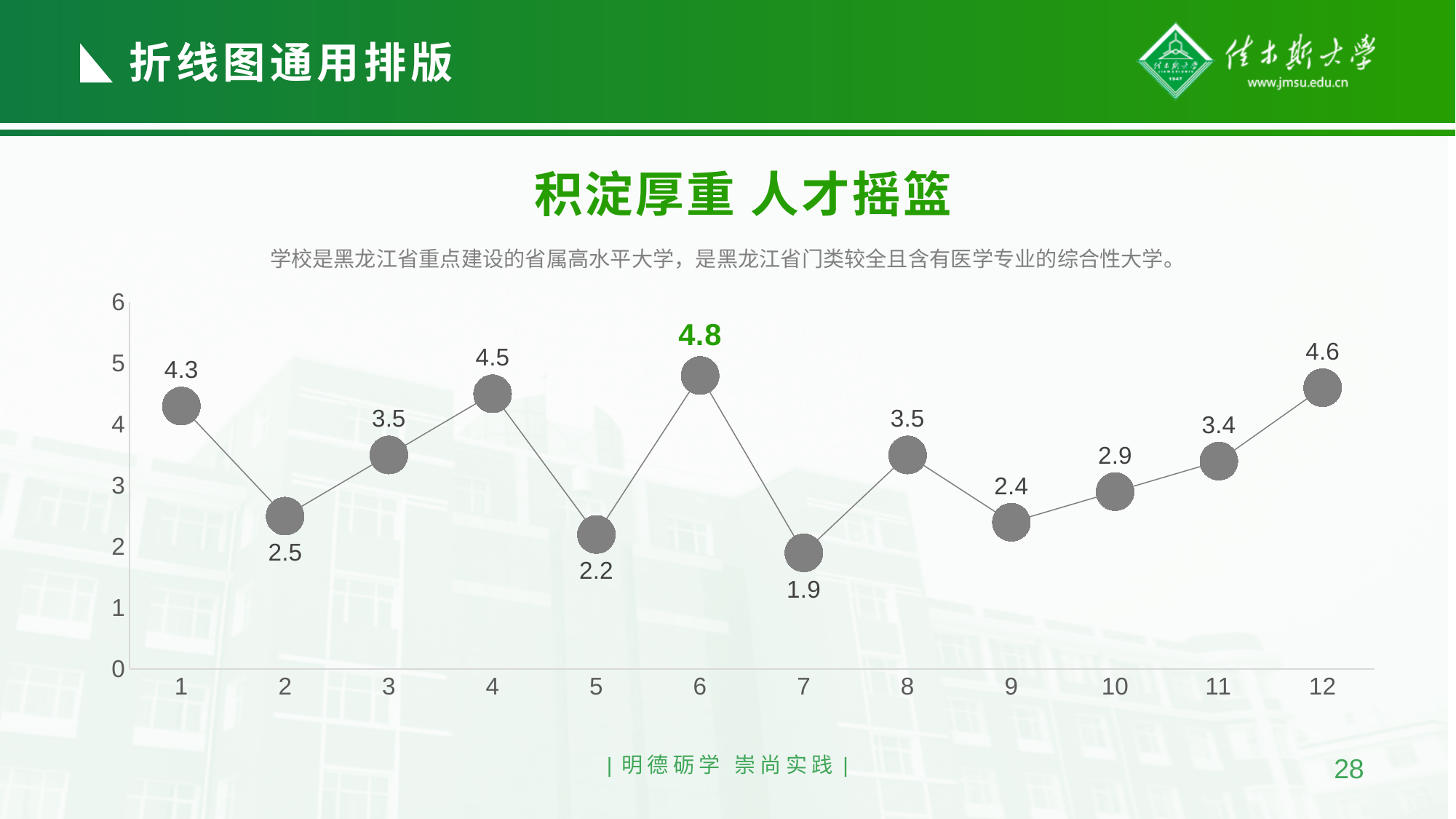

折线图通用排版
积淀厚重 人才摇篮
学校是黑龙江省重点建设的省属高水平大学，是黑龙江省门类较全且含有医学专业的综合性大学。

### Chart

| Category | 系列 1 |
|---|---|
| 1 | 4.3 |
| 2 | 2.5 |
| 3 | 3.5 |
| 4 | 4.5 |
| 5 | 2.2 |
| 6 | 4.8 |
| 7 | 1.9 |
| 8 | 3.5 |
| 9 | 2.4 |
| 10 | 2.9 |
| 11 | 3.4 |
| 12 | 4.6 |
|明德砺学 崇尚实践|
28